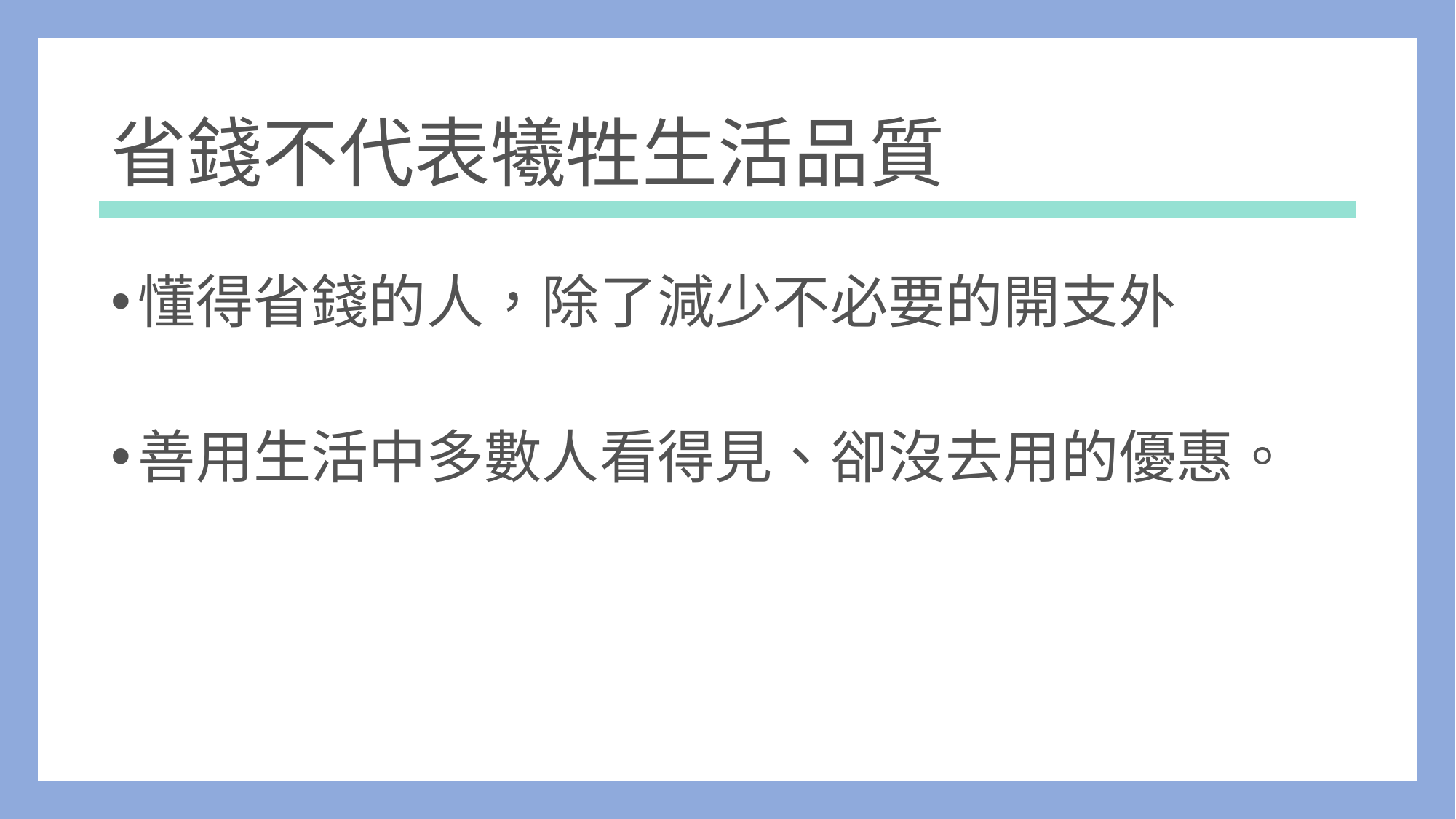

省錢不代表犧牲生活品質

懂得省錢的人，除了減少不必要的開支外

善用生活中多數人看得見、卻沒去用的優惠。